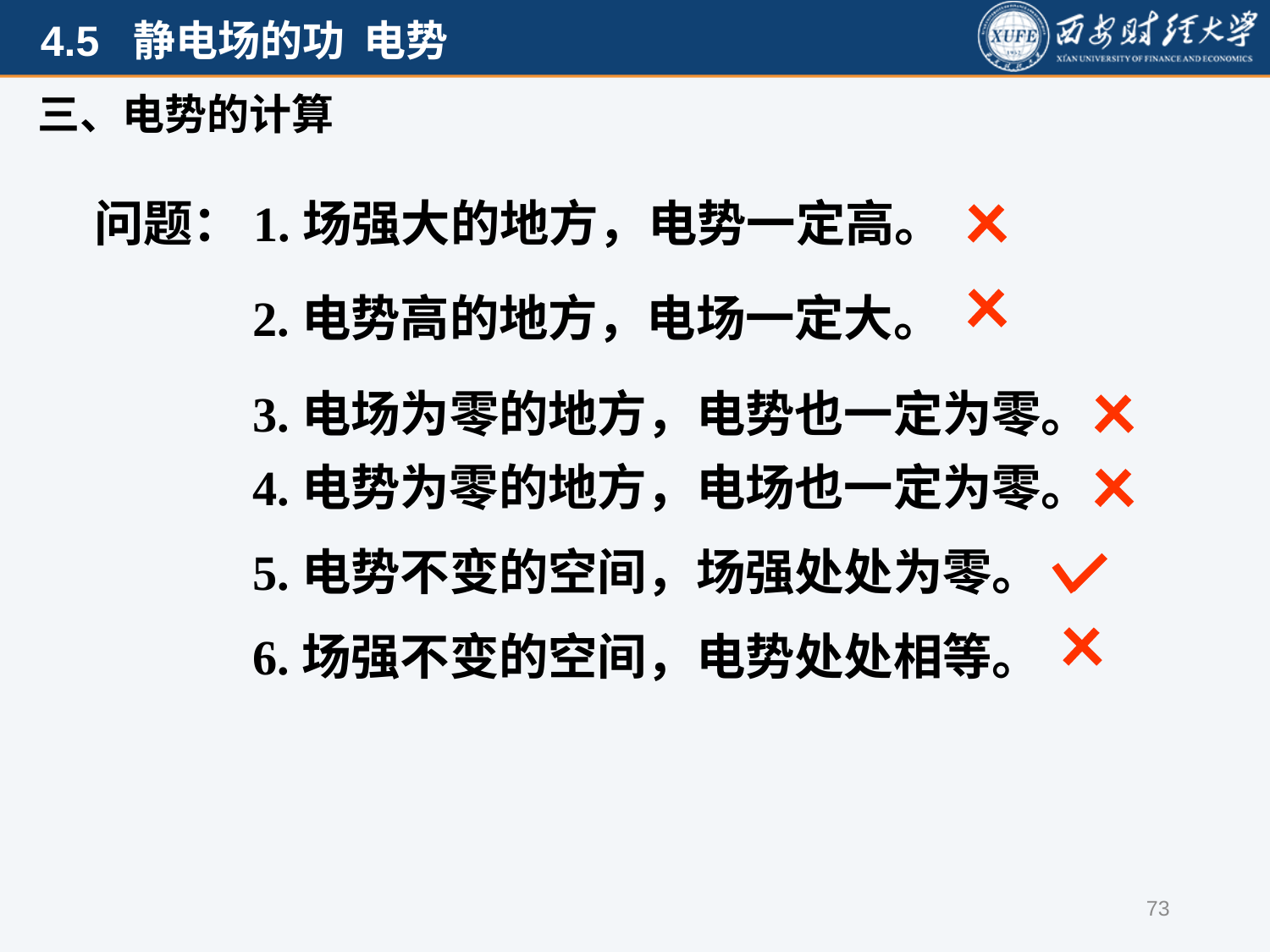

三、电势的计算
问题：1.场强大的地方，电势一定高。

2.电势高的地方，电场一定大。

3.电场为零的地方，电势也一定为零。

4.电势为零的地方，电场也一定为零。

5.电势不变的空间，场强处处为零。

6.场强不变的空间，电势处处相等。

73